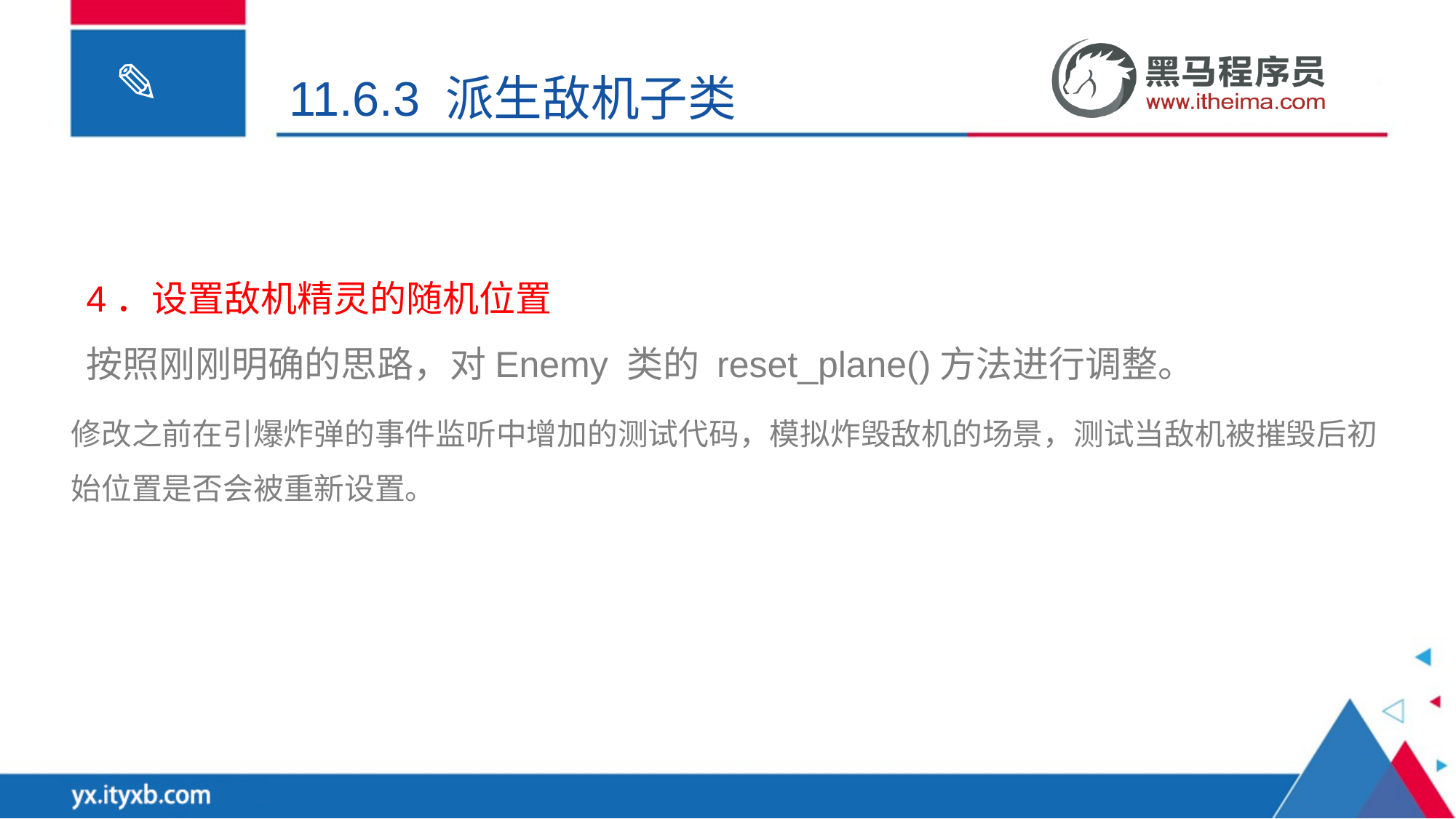

11.6.3 派生敌机子类
4．设置敌机精灵的随机位置
按照刚刚明确的思路，对Enemy 类的 reset_plane()方法进行调整。
修改之前在引爆炸弹的事件监听中增加的测试代码，模拟炸毁敌机的场景，测试当敌机被摧毁后初始位置是否会被重新设置。